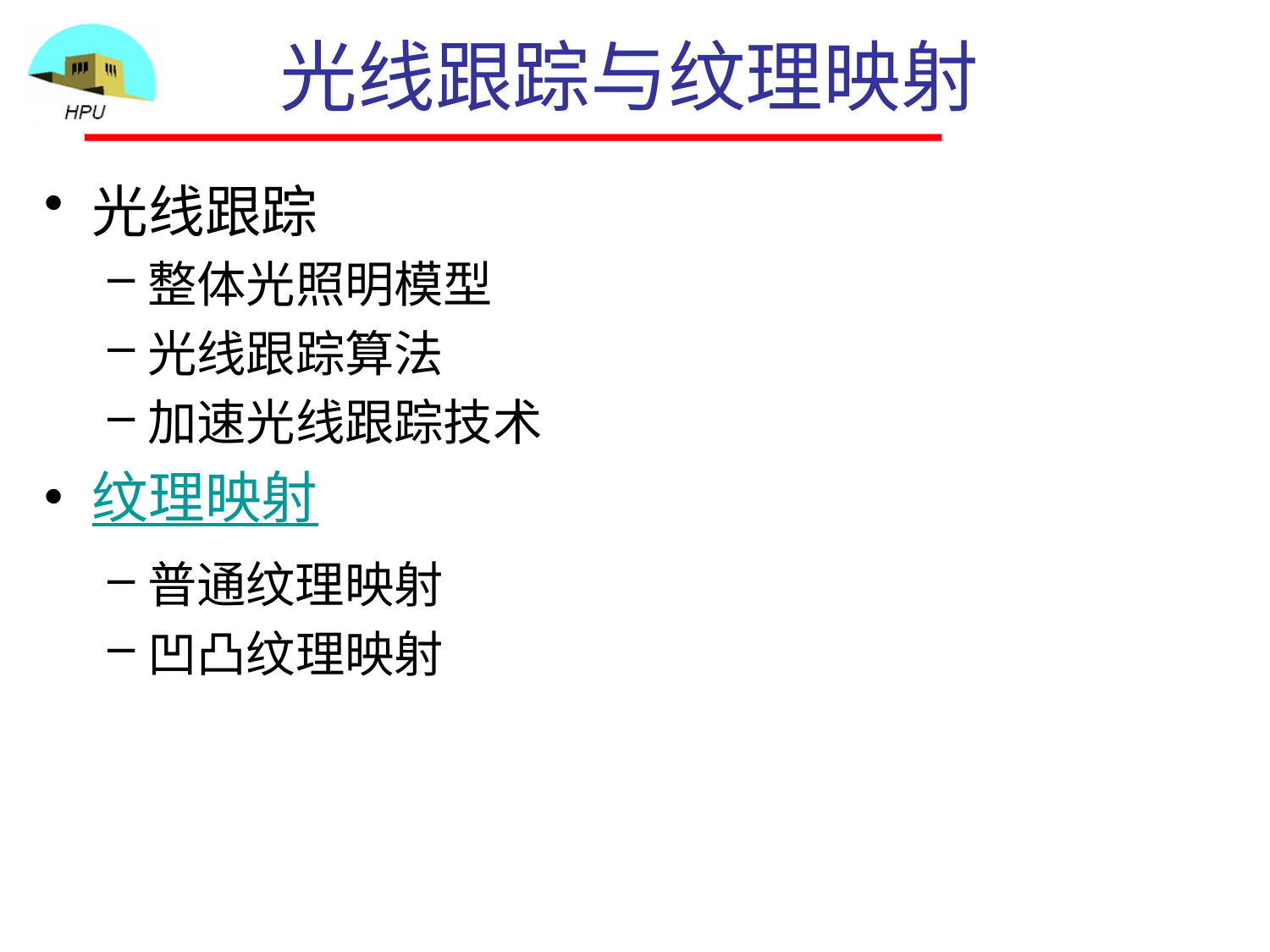

# 光线跟踪与纹理映射
光线跟踪
整体光照明模型
光线跟踪算法
加速光线跟踪技术
纹理映射
普通纹理映射
凹凸纹理映射